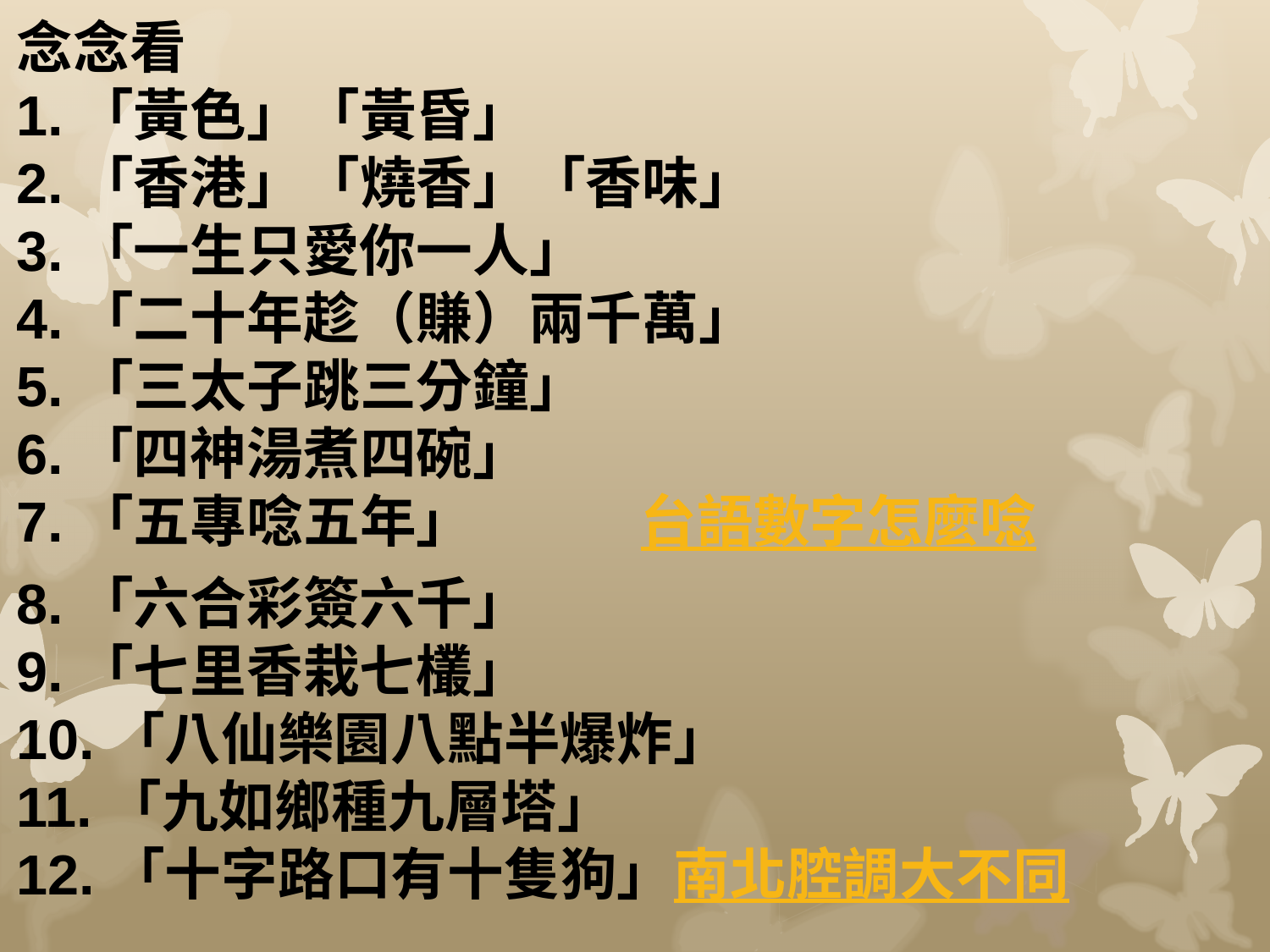

念念看
1.「黃色」「黃昏」
2.「香港」「燒香」「香味」
3.「一生只愛你一人」
4.「二十年趁（賺）兩千萬」
5.「三太子跳三分鐘」
6.「四神湯煮四碗」
7.「五專唸五年」             台語數字怎麼唸
8.「六合彩簽六千」
9.「七里香栽七欉」
10.「八仙樂園八點半爆炸」
11.「九如鄉種九層塔」
12.「十字路口有十隻狗」南北腔調大不同